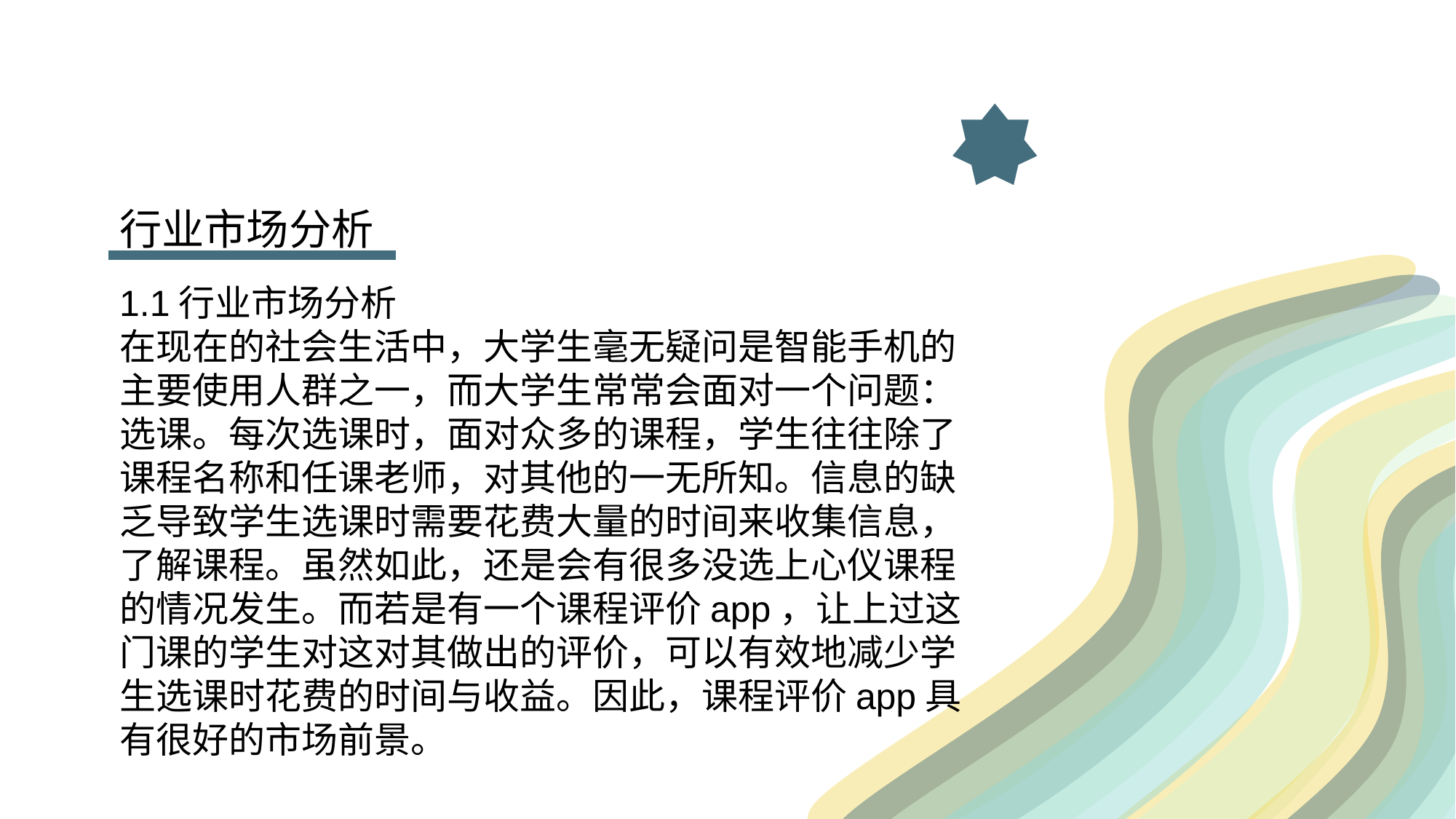

行业市场分析

1.1行业市场分析
在现在的社会生活中，大学生毫无疑问是智能手机的主要使用人群之一，而大学生常常会面对一个问题：选课。每次选课时，面对众多的课程，学生往往除了课程名称和任课老师，对其他的一无所知。信息的缺乏导致学生选课时需要花费大量的时间来收集信息，了解课程。虽然如此，还是会有很多没选上心仪课程的情况发生。而若是有一个课程评价app，让上过这门课的学生对这对其做出的评价，可以有效地减少学生选课时花费的时间与收益。因此，课程评价app具有很好的市场前景。